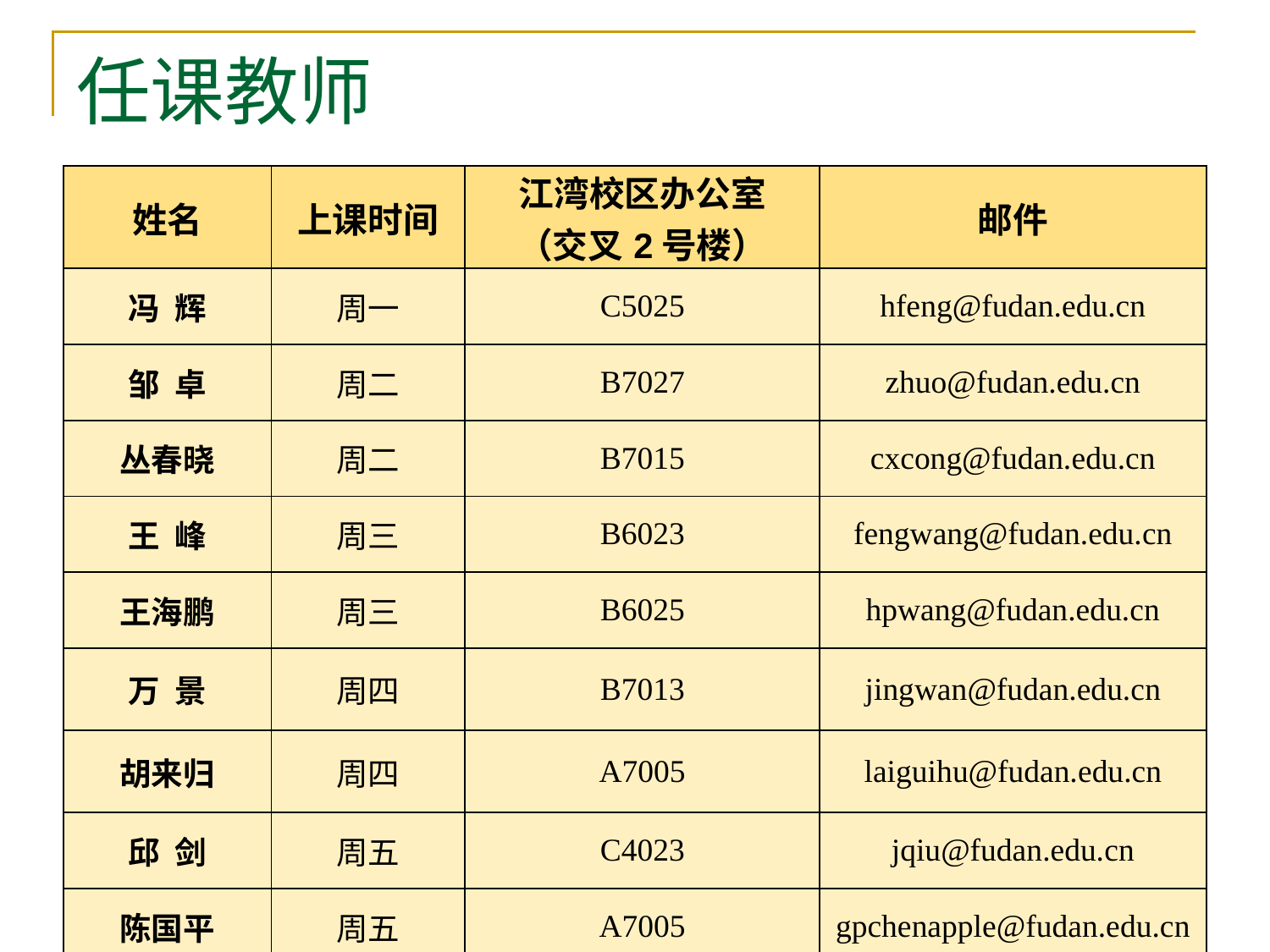

# 任课教师
| 姓名 | 上课时间 | 江湾校区办公室 （交叉2号楼） | 邮件 |
| --- | --- | --- | --- |
| 冯 辉 | 周一 | C5025 | hfeng@fudan.edu.cn |
| 邹 卓 | 周二 | B7027 | zhuo@fudan.edu.cn |
| 丛春晓 | 周二 | B7015 | cxcong@fudan.edu.cn |
| 王 峰 | 周三 | B6023 | fengwang@fudan.edu.cn |
| 王海鹏 | 周三 | B6025 | hpwang@fudan.edu.cn |
| 万 景 | 周四 | B7013 | jingwan@fudan.edu.cn |
| 胡来归 | 周四 | A7005 | laiguihu@fudan.edu.cn |
| 邱 剑 | 周五 | C4023 | jqiu@fudan.edu.cn |
| 陈国平 | 周五 | A7005 | gpchenapple@fudan.edu.cn |